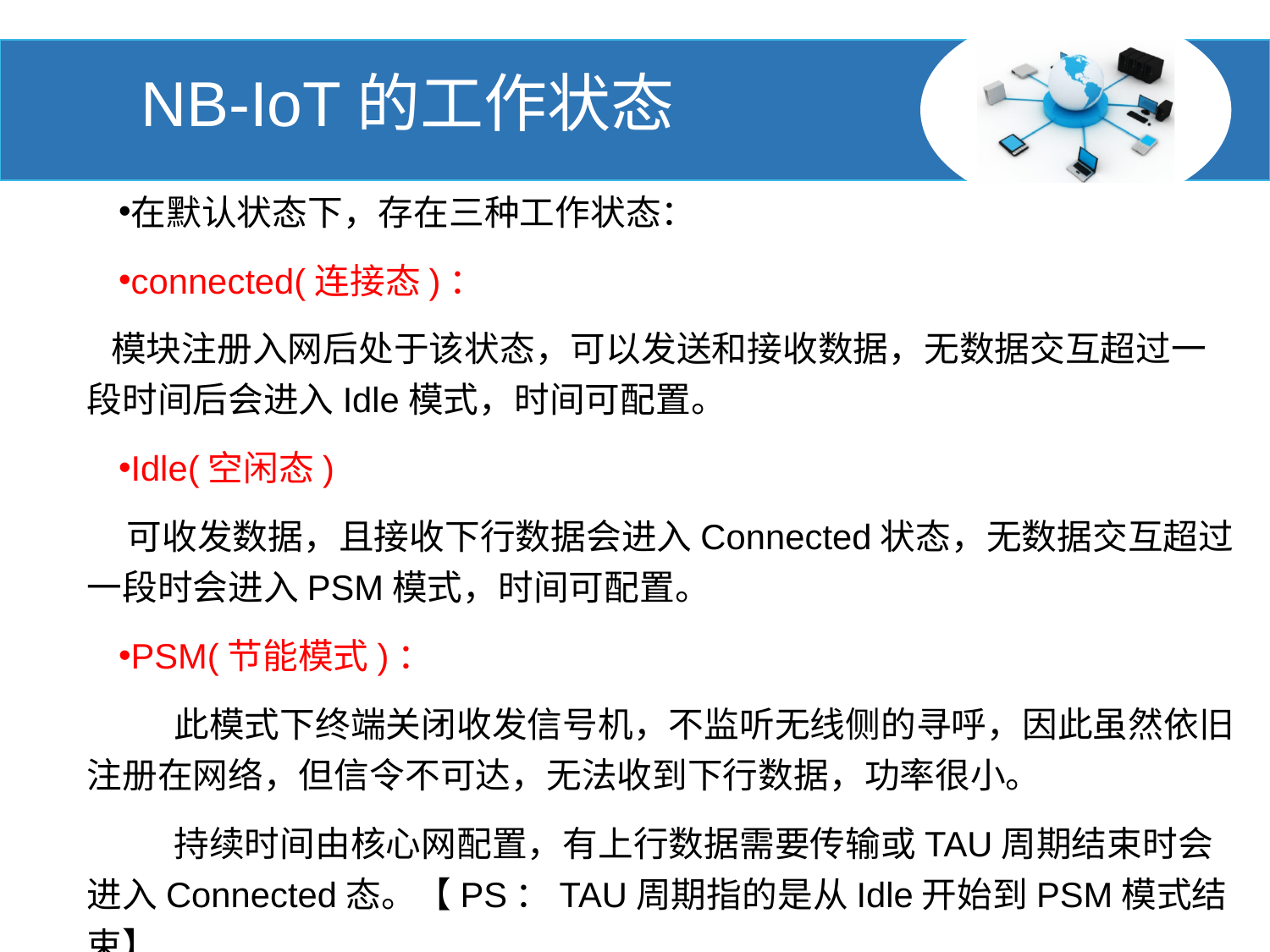

# NB-IoT的工作状态
在默认状态下，存在三种工作状态：
connected(连接态)：
  模块注册入网后处于该状态，可以发送和接收数据，无数据交互超过一段时间后会进入Idle模式，时间可配置。
Idle(空闲态)
    可收发数据，且接收下行数据会进入Connected状态，无数据交互超过一段时会进入PSM模式，时间可配置。
PSM(节能模式)：
 　　此模式下终端关闭收发信号机，不监听无线侧的寻呼，因此虽然依旧注册在网络，但信令不可达，无法收到下行数据，功率很小。
 　　持续时间由核心网配置，有上行数据需要传输或TAU周期结束时会进入Connected态。【PS：TAU周期指的是从Idle开始到PSM模式结束】